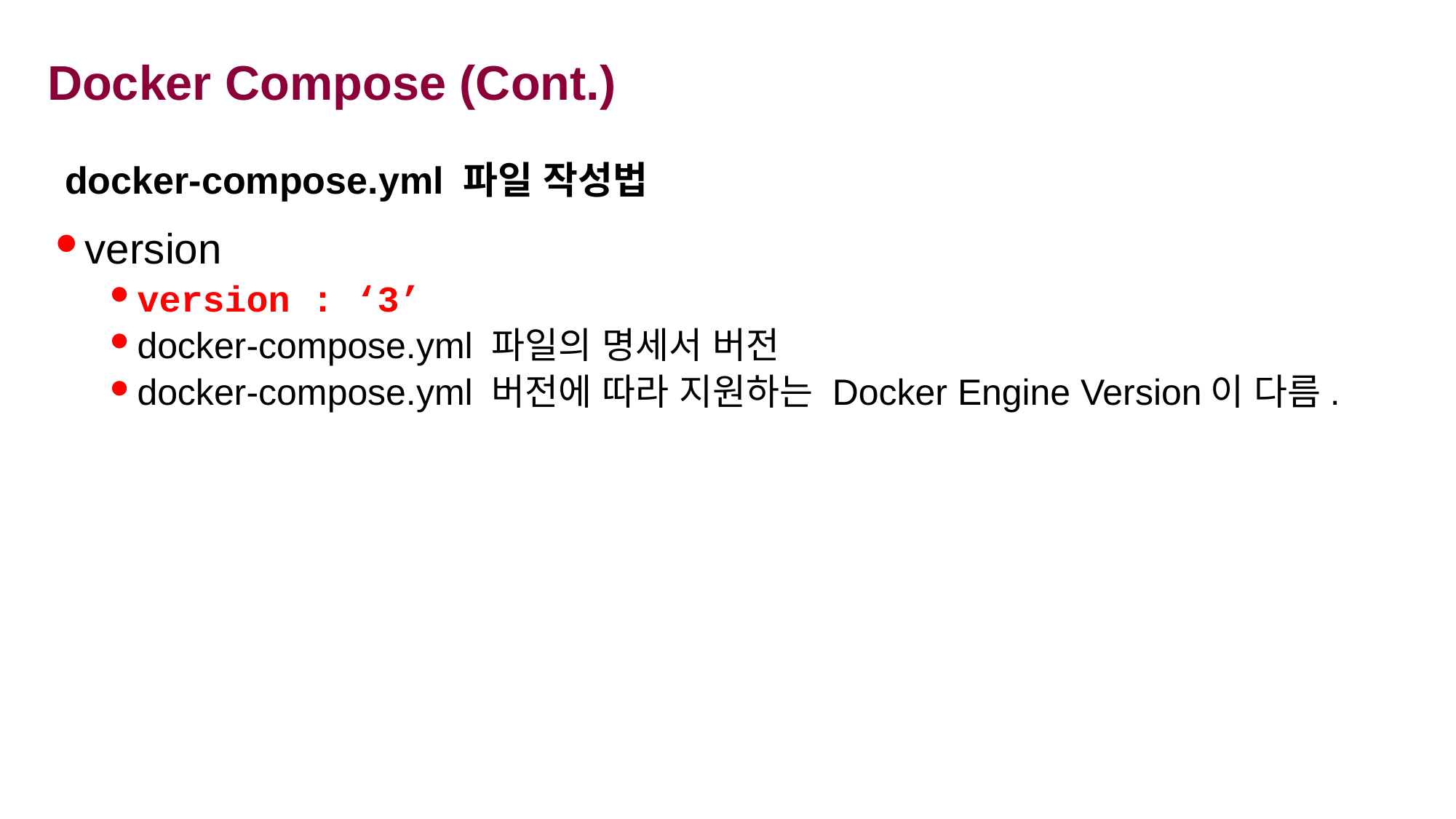

# Docker Compose (Cont.)
docker-compose.yml 파일 작성법
version
version : ‘3’
docker-compose.yml 파일의 명세서 버전
docker-compose.yml 버전에 따라 지원하는 Docker Engine Version이 다름.